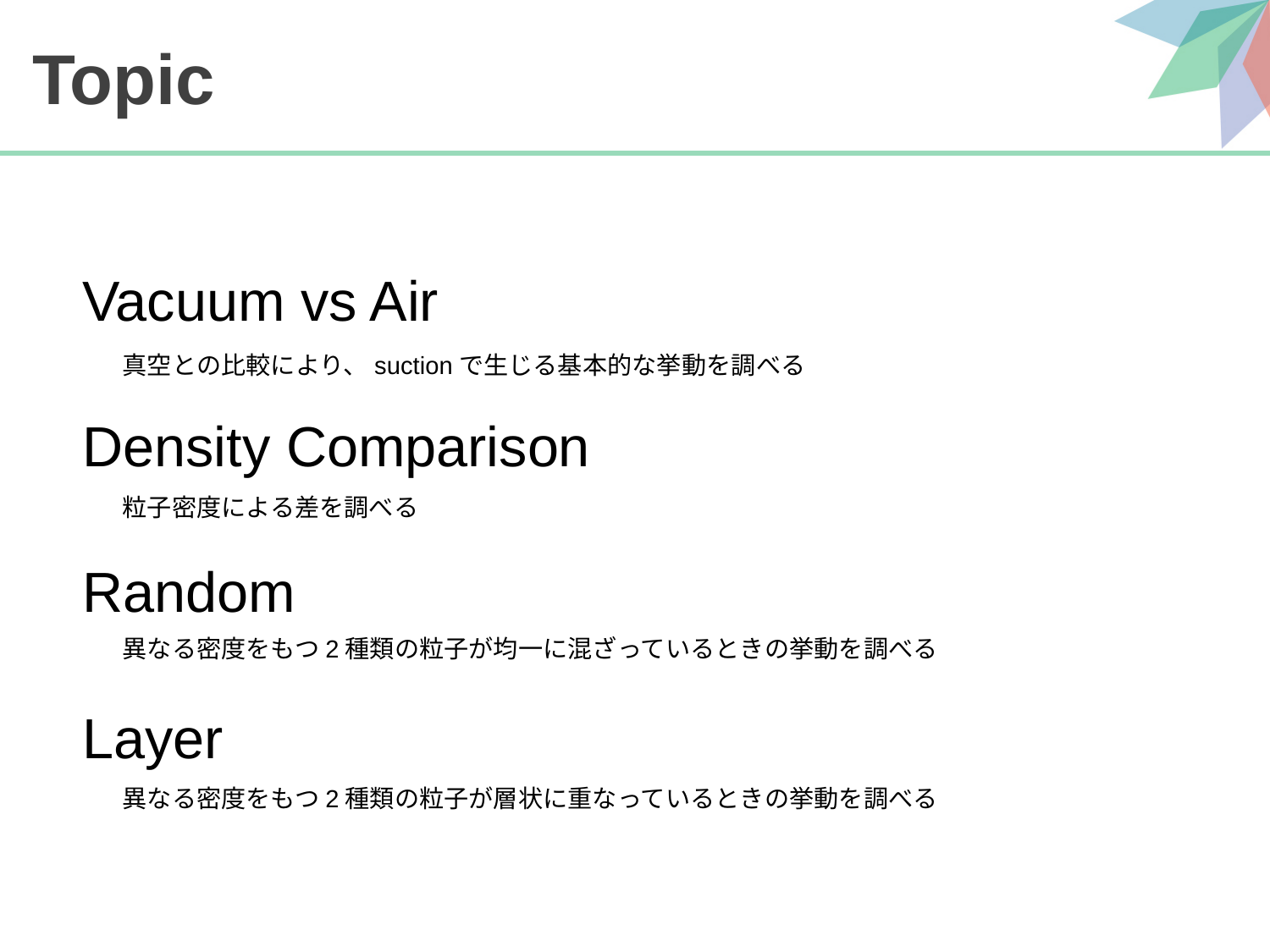

# Topic

Vacuum vs Air
真空との比較により、suctionで生じる基本的な挙動を調べる
Density Comparison
粒子密度による差を調べる
Random
異なる密度をもつ2種類の粒子が均一に混ざっているときの挙動を調べる
Layer
異なる密度をもつ2種類の粒子が層状に重なっているときの挙動を調べる